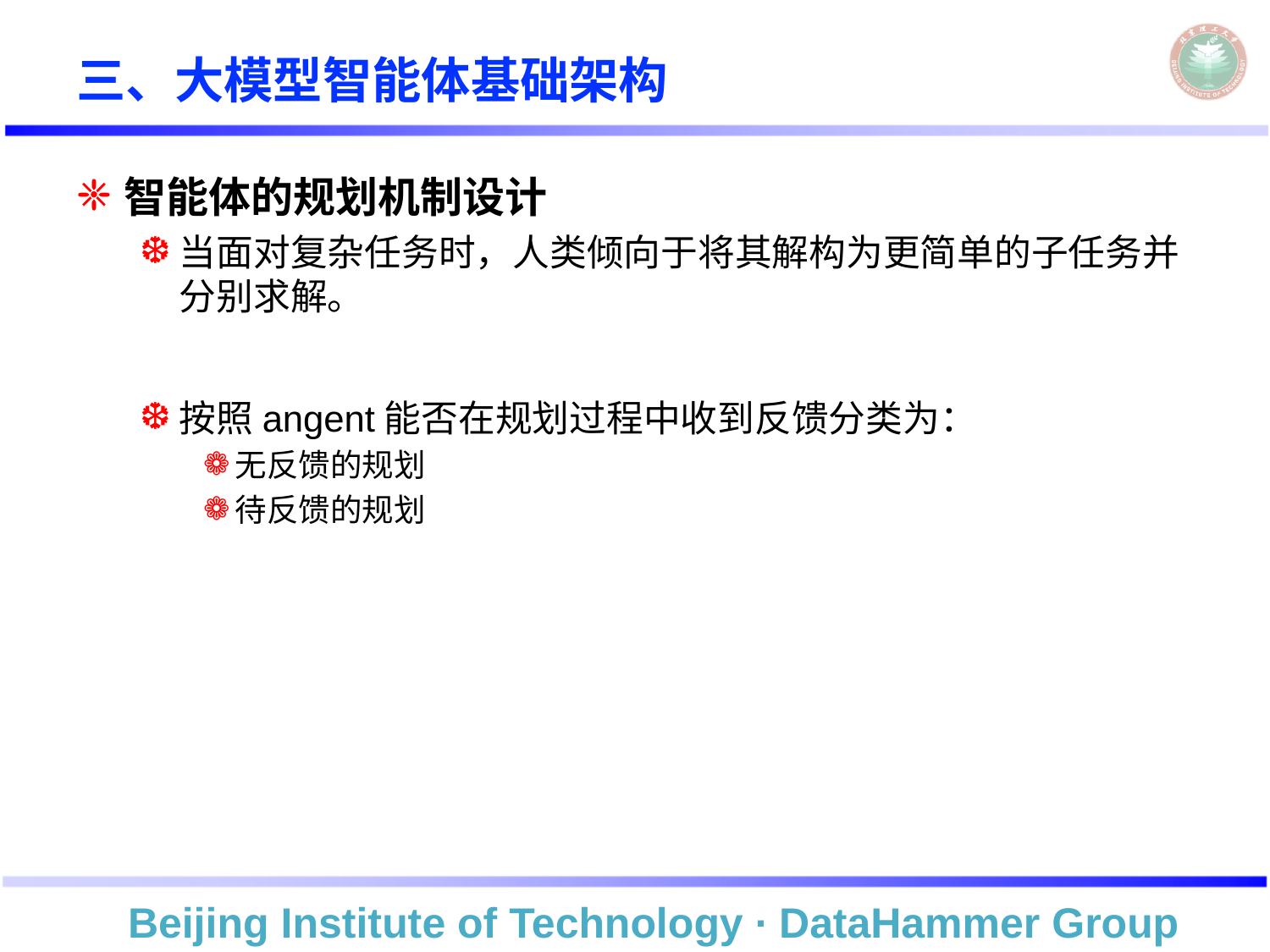

# 三、大模型智能体基础架构
智能体的规划机制设计
当面对复杂任务时，人类倾向于将其解构为更简单的子任务并分别求解。

按照angent能否在规划过程中收到反馈分类为：
无反馈的规划
待反馈的规划